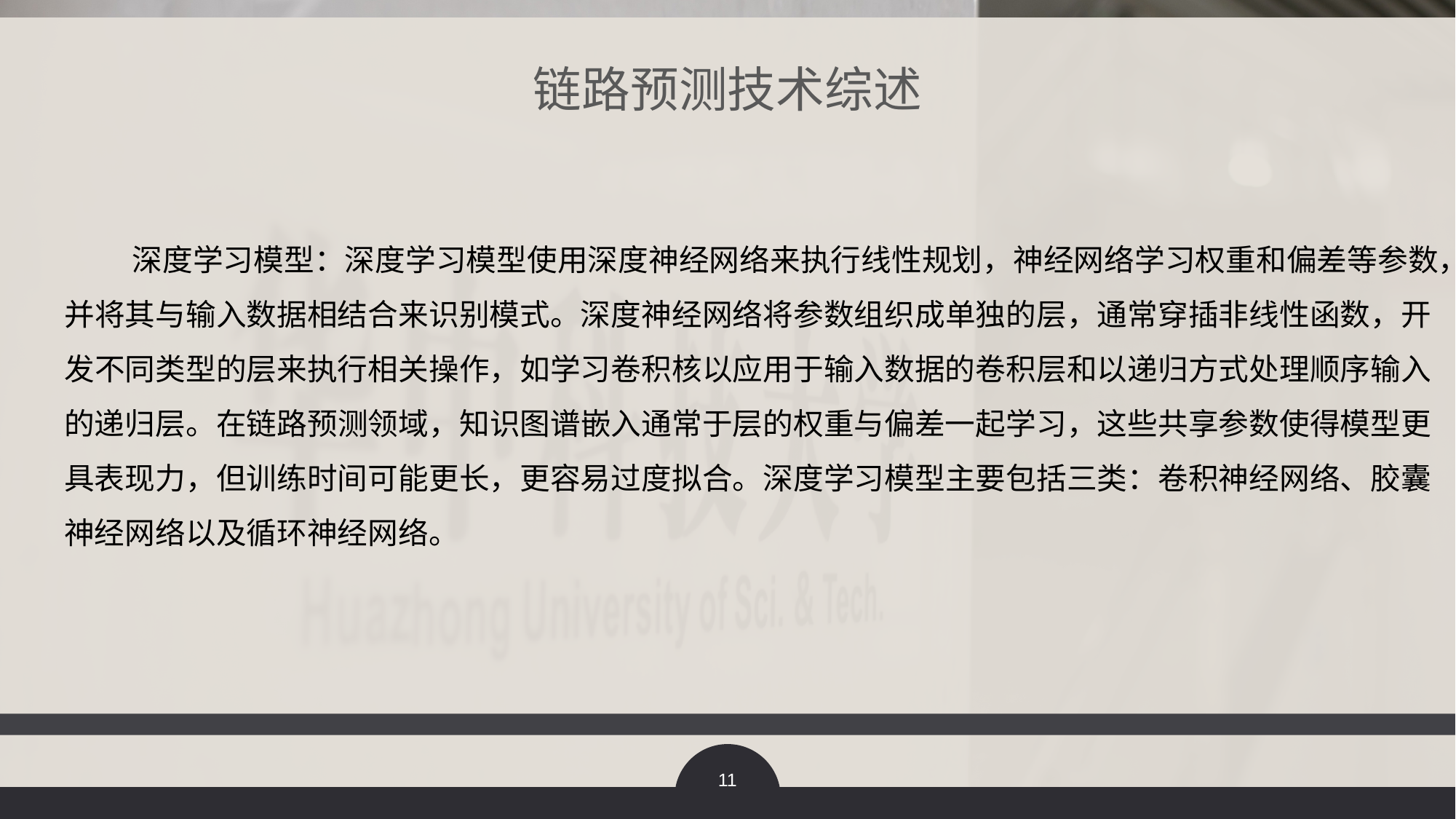

链路预测技术综述
         深度学习模型：深度学习模型使用深度神经网络来执行线性规划，神经网络学习权重和偏差等参数，并将其与输入数据相结合来识别模式。深度神经网络将参数组织成单独的层，通常穿插非线性函数，开发不同类型的层来执行相关操作，如学习卷积核以应用于输入数据的卷积层和以递归方式处理顺序输入的递归层。在链路预测领域，知识图谱嵌入通常于层的权重与偏差一起学习，这些共享参数使得模型更具表现力，但训练时间可能更长，更容易过度拟合。深度学习模型主要包括三类：卷积神经网络、胶囊神经网络以及循环神经网络。

11